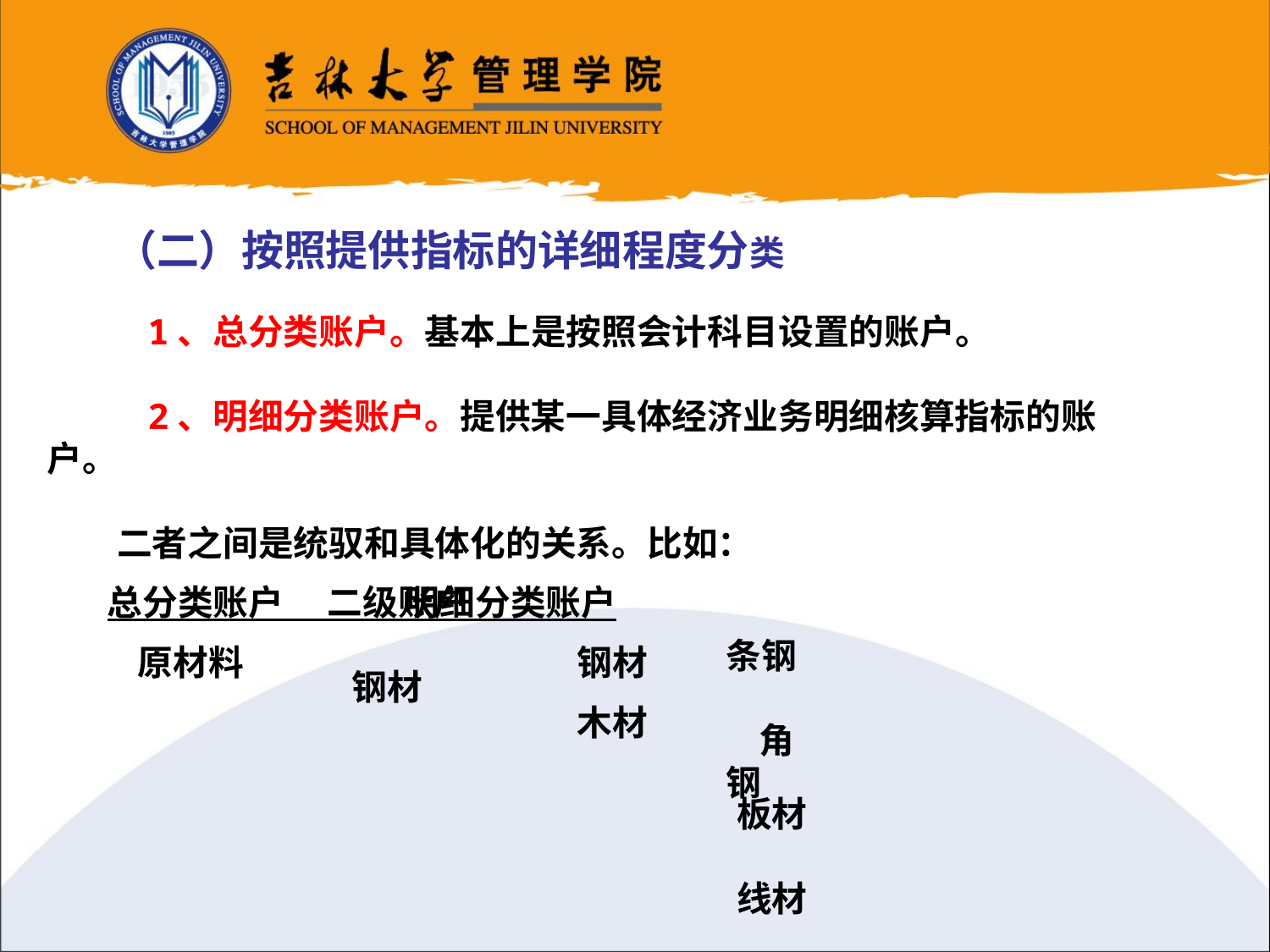

（二）按照提供指标的详细程度分类
   1、总分类账户。基本上是按照会计科目设置的账户。

   2、明细分类账户。提供某一具体经济业务明细核算指标的账户。

   二者之间是统驭和具体化的关系。比如：
总分类账户               明细分类账户

二级账户

  钢材
条钢
               角钢
原材料
钢材
木材
板材
               线材
49